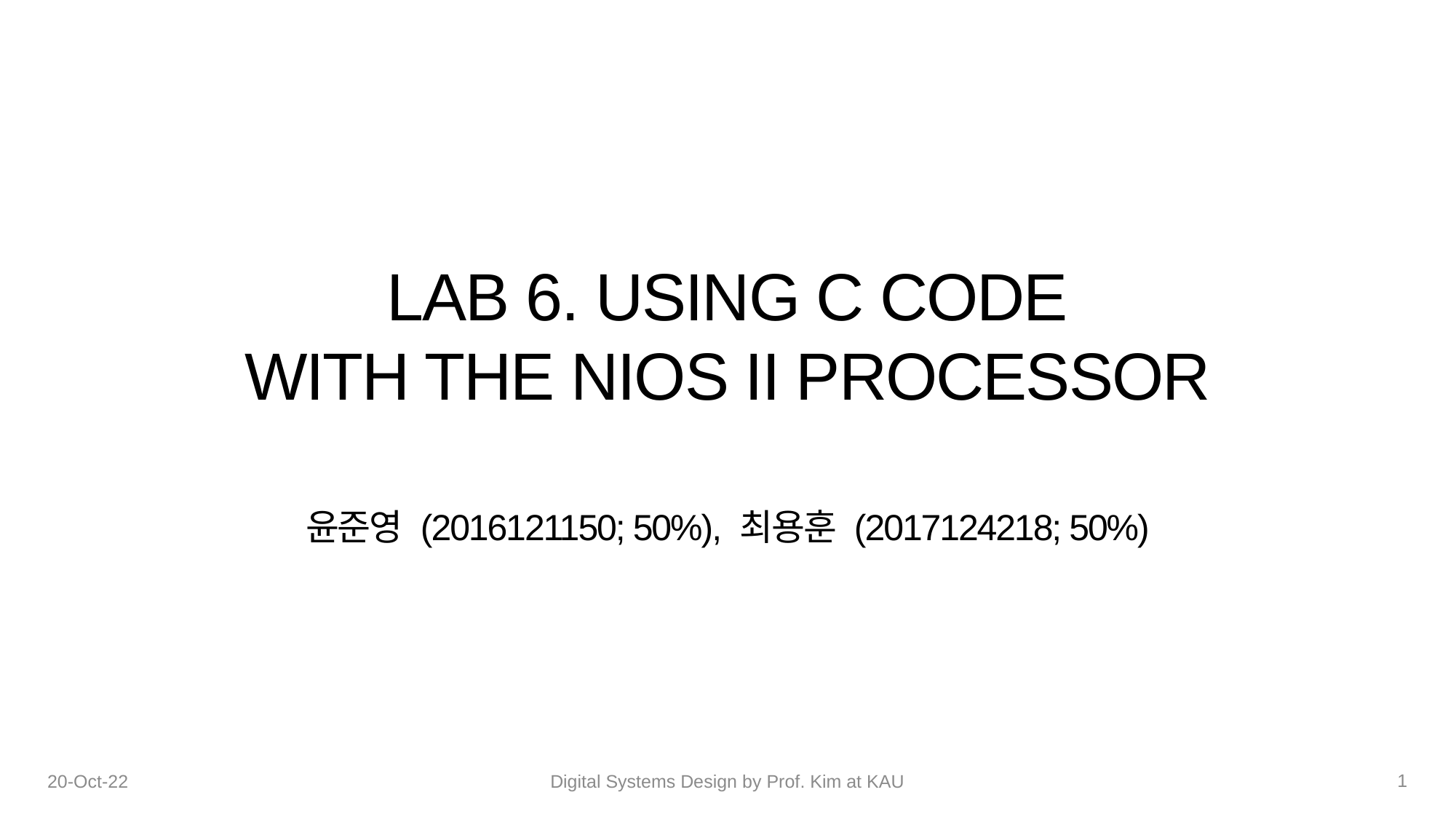

# Lab 6. Using C code with the Nios II Processor
윤준영 (2016121150; 50%), 최용훈 (2017124218; 50%)
1
20-Oct-22
Digital Systems Design by Prof. Kim at KAU